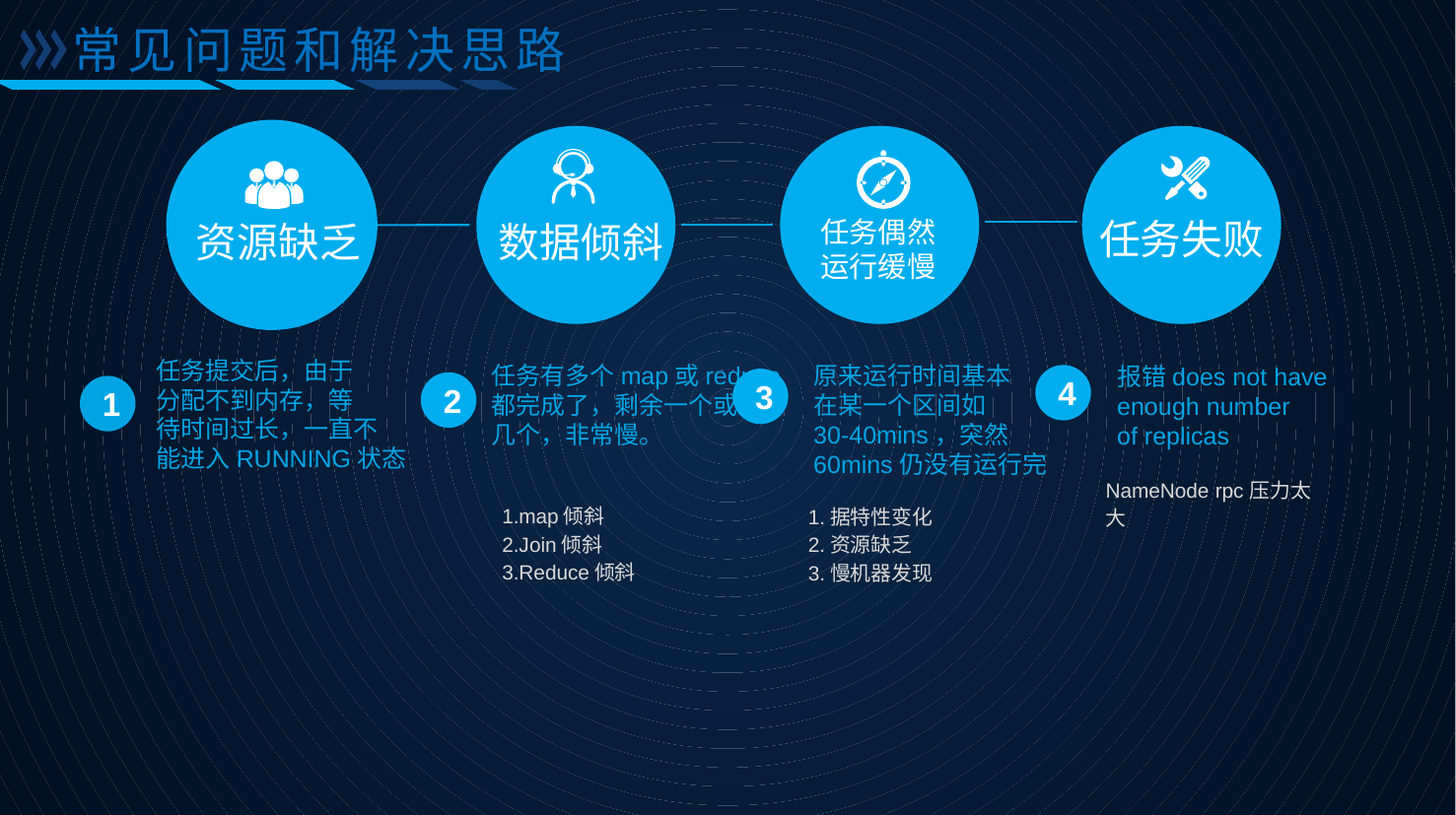

常见问题和解决思路

任务偶然
运行缓慢

任务失败

资源缺乏
数据倾斜
任务提交后，由于
分配不到内存，等
待时间过长，一直不
能进入RUNNING状态
1

任务有多个map或reduce
都完成了，剩余一个或
几个，非常慢。

2
1.map倾斜
2.Join倾斜
3.Reduce倾斜
原来运行时间基本
在某一个区间如
30-40mins，突然
60mins仍没有运行完
3
1.据特性变化
2.资源缺乏
3.慢机器发现
报错does not have
enough number
of replicas
4
NameNode rpc压力太大